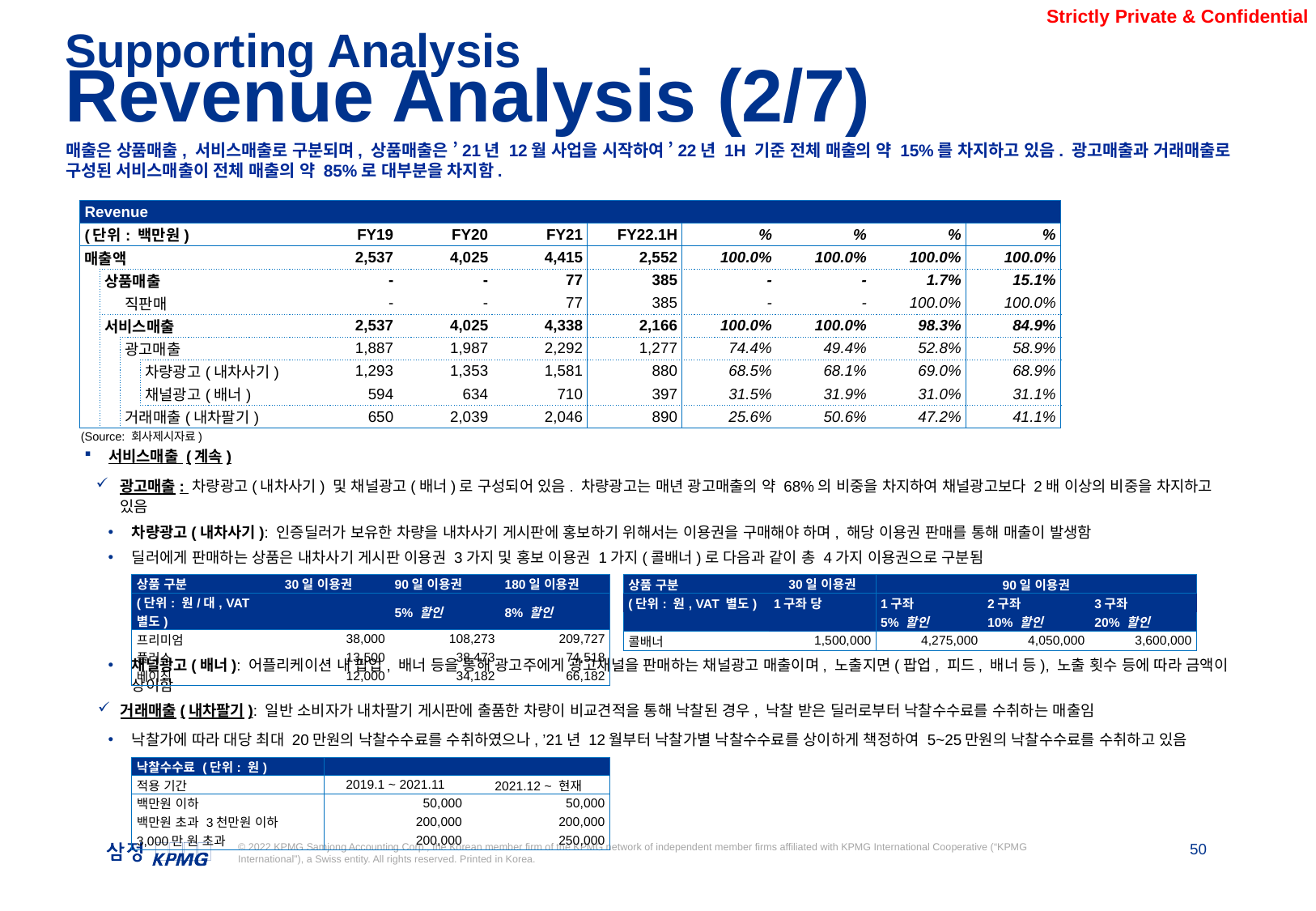

Supporting Analysis
Revenue Analysis (2/7)
매출은 상품매출, 서비스매출로 구분되며, 상품매출은 ’21년 12월 사업을 시작하여 ’22년 1H 기준 전체 매출의 약 15%를 차지하고 있음. 광고매출과 거래매출로 구성된 서비스매출이 전체 매출의 약 85%로 대부분을 차지함.
| Revenue |  |  |  |  |  |  |  |  |  |  |  |
| --- | --- | --- | --- | --- | --- | --- | --- | --- | --- | --- | --- |
| (단위: 백만원) |  |  |  | FY19 | FY20 | FY21 | FY22.1H | % | % | % | % |
| 매출액 |  |  |  | 2,537 | 4,025 | 4,415 | 2,552 | 100.0% | 100.0% | 100.0% | 100.0% |
|  | 상품매출 |  |  | - | - | 77 | 385 | - | - | 1.7% | 15.1% |
|  |  | 직판매 |  | - | - | 77 | 385 | - | - | 100.0% | 100.0% |
|  | 서비스매출 |  |  | 2,537 | 4,025 | 4,338 | 2,166 | 100.0% | 100.0% | 98.3% | 84.9% |
|  |  | 광고매출 |  | 1,887 | 1,987 | 2,292 | 1,277 | 74.4% | 49.4% | 52.8% | 58.9% |
|  |  |  | 차량광고(내차사기) | 1,293 | 1,353 | 1,581 | 880 | 68.5% | 68.1% | 69.0% | 68.9% |
|  |  |  | 채널광고(배너) | 594 | 634 | 710 | 397 | 31.5% | 31.9% | 31.0% | 31.1% |
|  |  | 거래매출(내차팔기) |  | 650 | 2,039 | 2,046 | 890 | 25.6% | 50.6% | 47.2% | 41.1% |
(Source: 회사제시자료)
서비스매출 (계속)
광고매출: 차량광고(내차사기) 및 채널광고(배너)로 구성되어 있음. 차량광고는 매년 광고매출의 약 68%의 비중을 차지하여 채널광고보다 2배 이상의 비중을 차지하고 있음
차량광고(내차사기): 인증딜러가 보유한 차량을 내차사기 게시판에 홍보하기 위해서는 이용권을 구매해야 하며, 해당 이용권 판매를 통해 매출이 발생함
딜러에게 판매하는 상품은 내차사기 게시판 이용권 3가지 및 홍보 이용권 1가지(콜배너)로 다음과 같이 총 4가지 이용권으로 구분됨

채널광고(배너): 어플리케이션 내 팝업, 배너 등을 통해 광고주에게 광고채널을 판매하는 채널광고 매출이며, 노출지면(팝업, 피드, 배너 등), 노출 횟수 등에 따라 금액이 상이함
거래매출(내차팔기): 일반 소비자가 내차팔기 게시판에 출품한 차량이 비교견적을 통해 낙찰된 경우, 낙찰 받은 딜러로부터 낙찰수수료를 수취하는 매출임
낙찰가에 따라 대당 최대 20만원의 낙찰수수료를 수취하였으나, ’21년 12월부터 낙찰가별 낙찰수수료를 상이하게 책정하여 5~25만원의 낙찰수수료를 수취하고 있음
| 상품 구분 | 30일 이용권 | 90일 이용권 | 180일 이용권 |
| --- | --- | --- | --- |
| (단위: 원/대, VAT 별도) |  | 5% 할인 | 8% 할인 |
| 프리미엄 | 38,000 | 108,273 | 209,727 |
| 플러스 | 13,500 | 38,473 | 74,518 |
| 베이직 | 12,000 | 34,182 | 66,182 |
| 상품 구분 | 30일 이용권 | 90일 이용권 |  |  |
| --- | --- | --- | --- | --- |
| (단위: 원, VAT 별도) | 1구좌 당 | 1구좌 | 2구좌 | 3구좌 |
|  |  | 5% 할인 | 10% 할인 | 20% 할인 |
| 콜배너 | 1,500,000 | 4,275,000 | 4,050,000 | 3,600,000 |
| 낙찰수수료 (단위: 원) |  |  |
| --- | --- | --- |
| 적용 기간 | 2019.1 ~ 2021.11 | 2021.12 ~ 현재 |
| 백만원 이하 | 50,000 | 50,000 |
| 백만원 초과 3천만원 이하 | 200,000 | 200,000 |
| 3,000만 원 초과 | 200,000 | 250,000 |